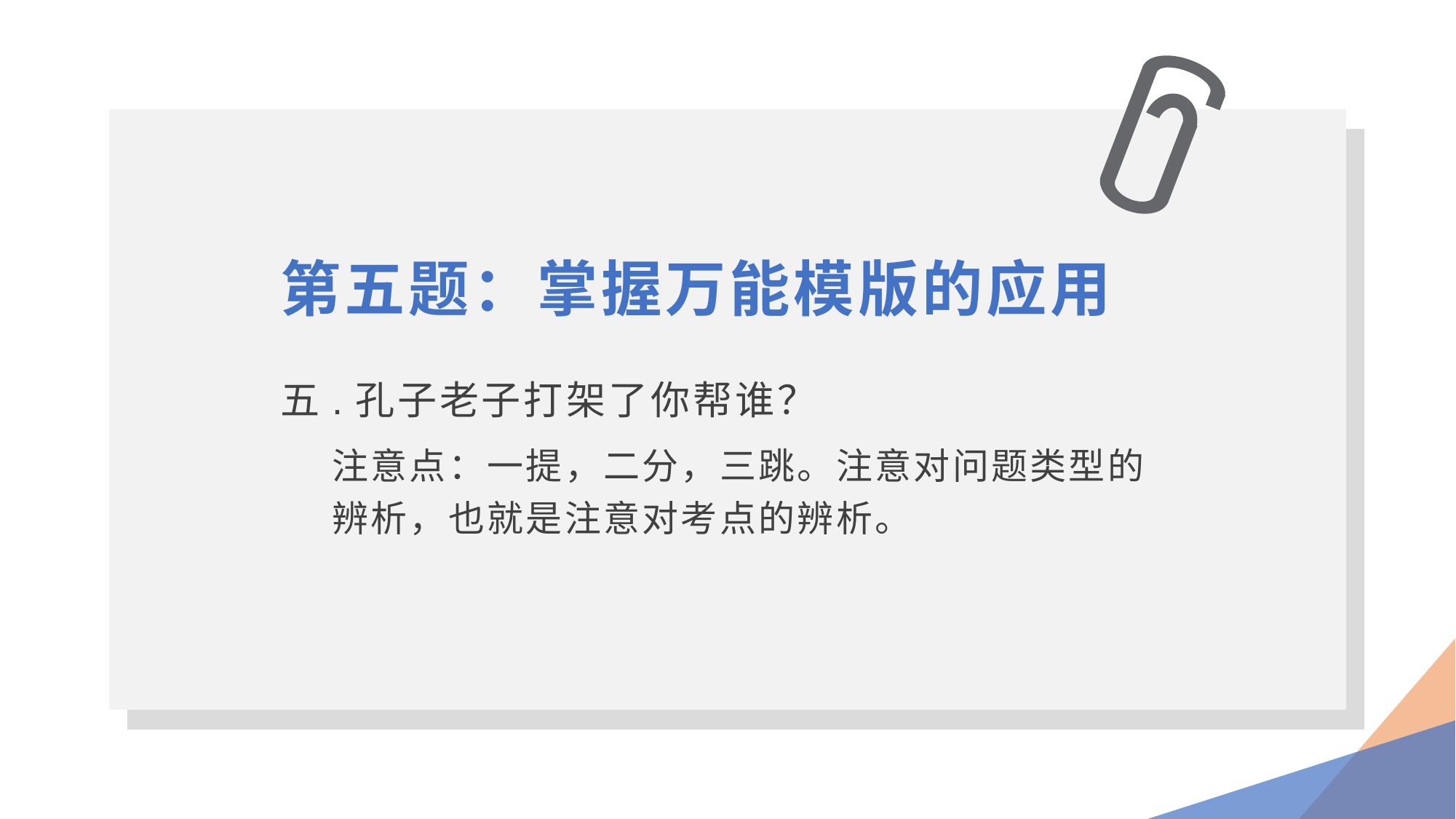

1
第五题：掌握万能模版的应用
五.孔子老子打架了你帮谁？
注意点：一提，二分，三跳。注意对问题类型的辨析，也就是注意对考点的辨析。